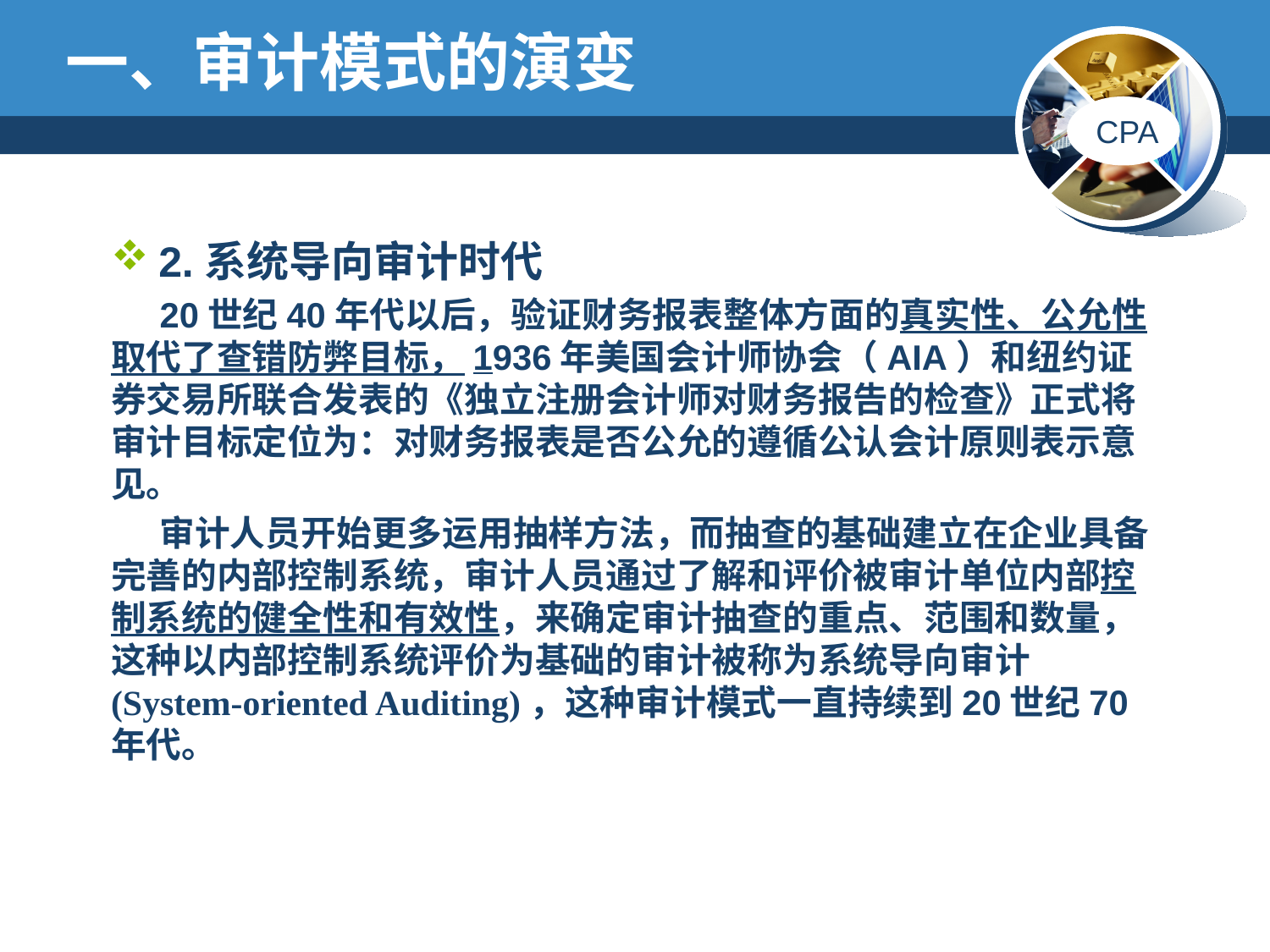

# 一、审计模式的演变
2.系统导向审计时代
     20世纪40年代以后，验证财务报表整体方面的真实性、公允性取代了查错防弊目标，1936年美国会计师协会（AIA）和纽约证券交易所联合发表的《独立注册会计师对财务报告的检查》正式将审计目标定位为：对财务报表是否公允的遵循公认会计原则表示意见。
     审计人员开始更多运用抽样方法，而抽查的基础建立在企业具备完善的内部控制系统，审计人员通过了解和评价被审计单位内部控制系统的健全性和有效性，来确定审计抽查的重点、范围和数量，这种以内部控制系统评价为基础的审计被称为系统导向审计(System-oriented Auditing)，这种审计模式一直持续到20世纪70年代。